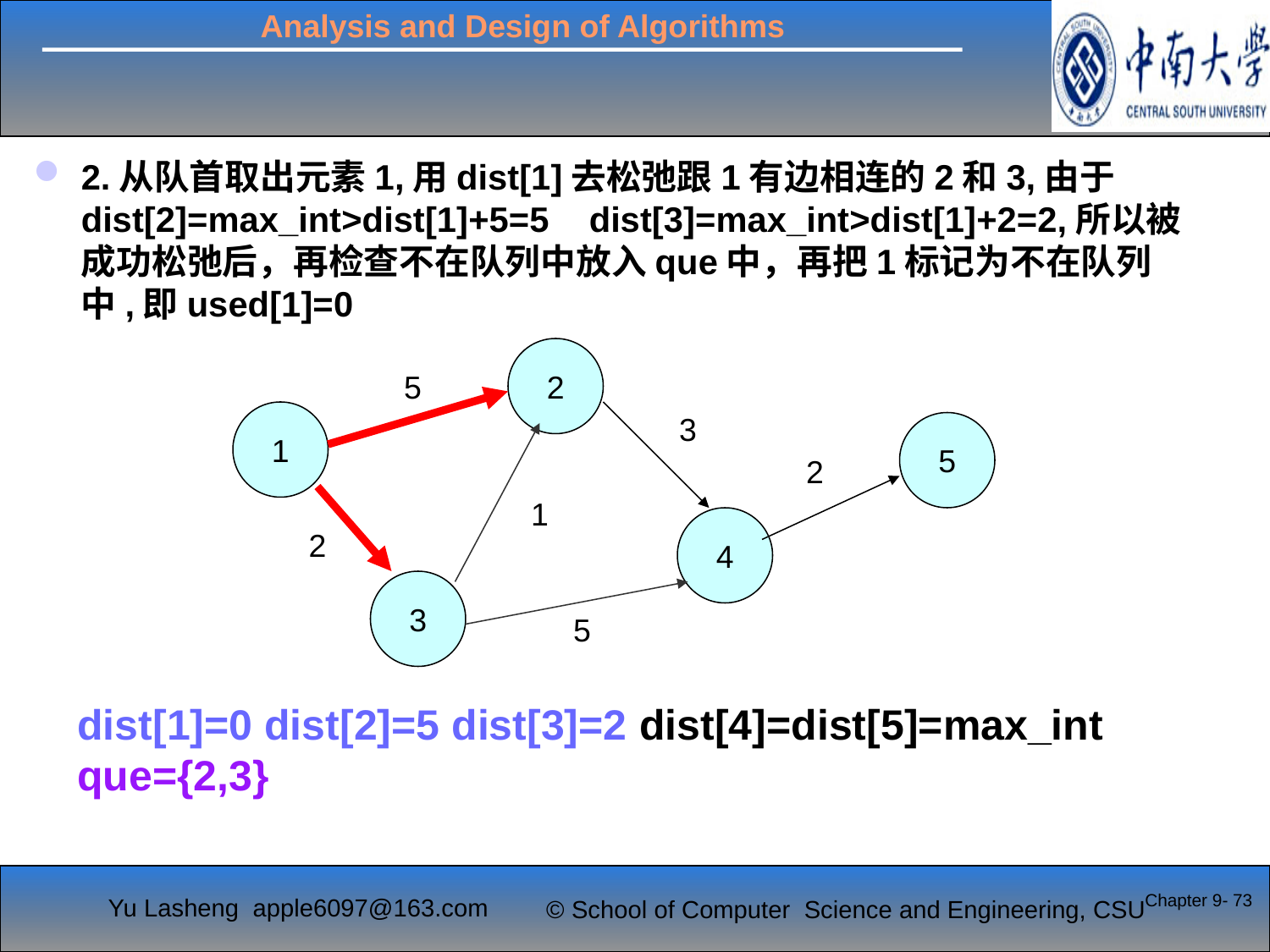

#
2.从队首取出元素1,用dist[1]去松弛跟1有边相连的2和3,由于dist[2]=max_int>dist[1]+5=5 	dist[3]=max_int>dist[1]+2=2,所以被成功松弛后，再检查不在队列中放入que中，再把1标记为不在队列中,即used[1]=0
2
5

1

3
5

2

1
4
2
3

5
dist[1]=0 dist[2]=5 dist[3]=2 dist[4]=dist[5]=max_int
que={2,3}

Chapter 9- 73